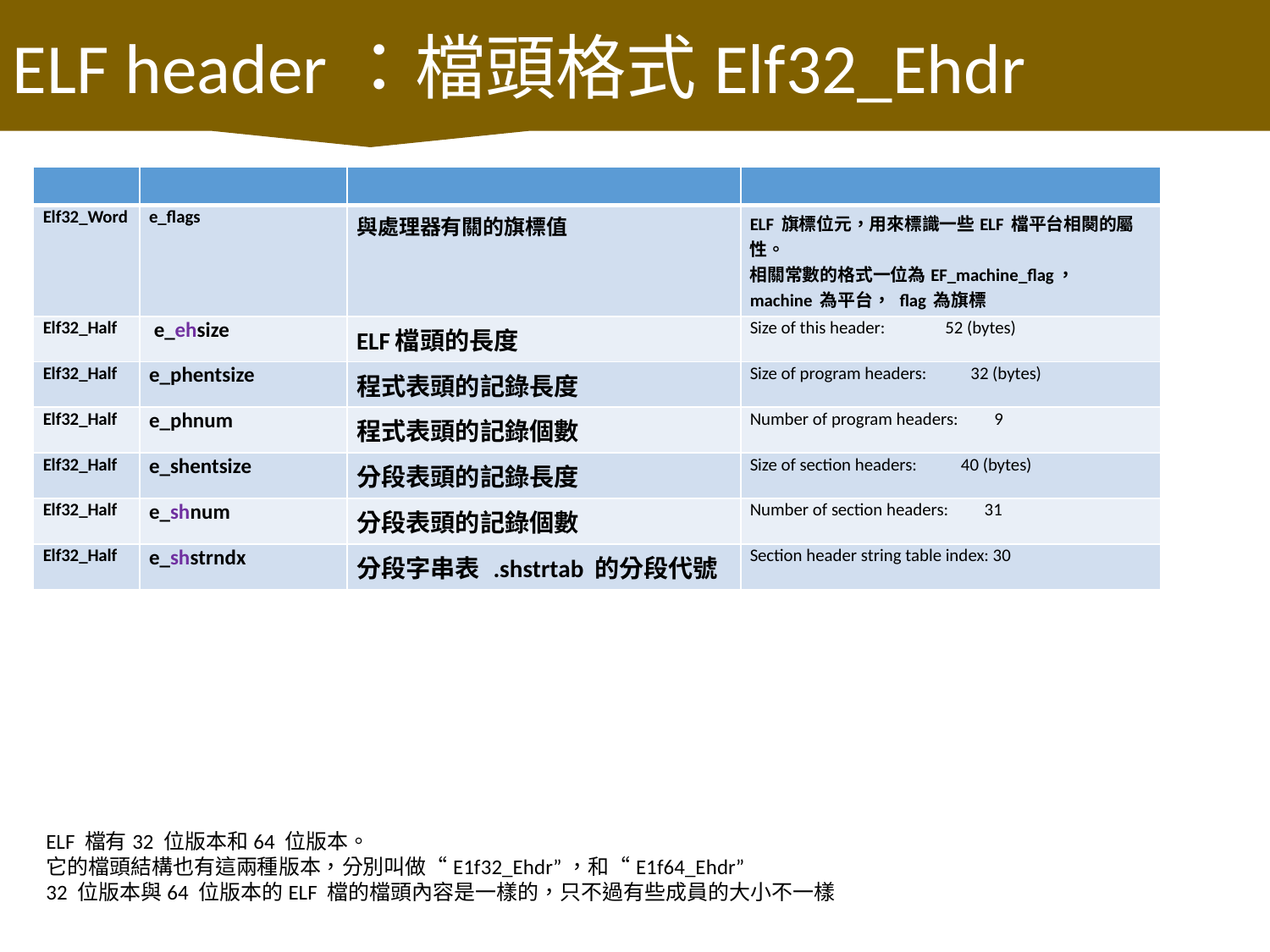

ELF header：檔頭格式Elf32_Ehdr
|  |  |  |  |
| --- | --- | --- | --- |
| Elf32\_Word | e\_flags | 與處理器有關的旗標值 | ELF 旗標位元，用來標識一些ELF 檔平台相闋的屬性。 相關常數的格式一位為EF\_machine\_flag， machine 為平台， flag 為旗標 |
| Elf32\_Half | e\_ehsize | ELF檔頭的長度 | Size of this header: 52 (bytes) |
| Elf32\_Half | e\_phentsize | 程式表頭的記錄長度 | Size of program headers: 32 (bytes) |
| Elf32\_Half | e\_phnum | 程式表頭的記錄個數 | Number of program headers: 9 |
| Elf32\_Half | e\_shentsize | 分段表頭的記錄長度 | Size of section headers: 40 (bytes) |
| Elf32\_Half | e\_shnum | 分段表頭的記錄個數 | Number of section headers: 31 |
| Elf32\_Half | e\_shstrndx | 分段字串表 .shstrtab 的分段代號 | Section header string table index: 30 |
ELF 檔有32 位版本和64 位版本。
它的檔頭結構也有這兩種版本，分別叫做“E1f32_Ehdr”，和“E1f64_Ehdr”
32 位版本與64 位版本的ELF 檔的檔頭內容是一樣的，只不過有些成員的大小不一樣